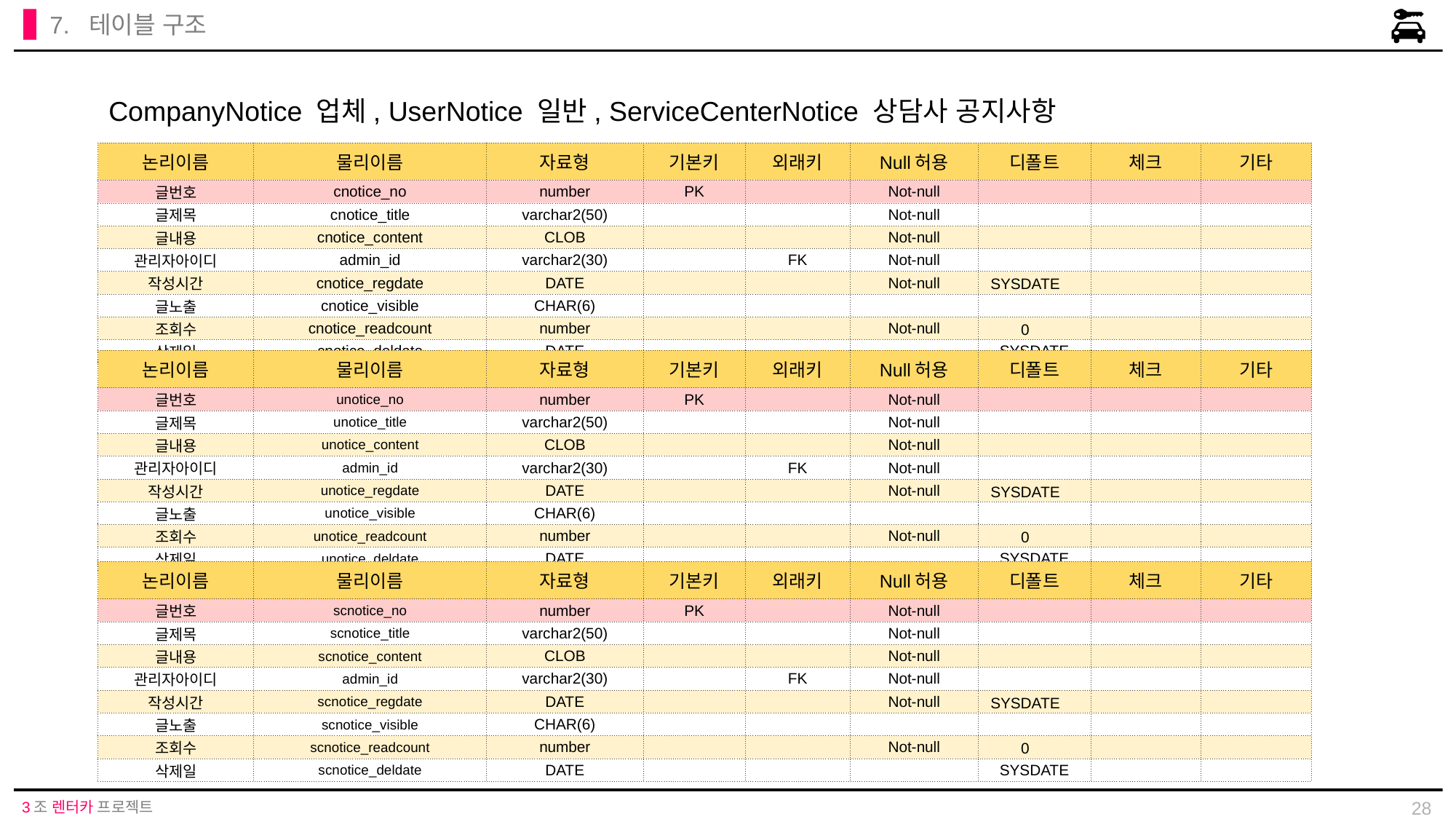

7.  테이블 구조
CompanyNotice 업체, UserNotice 일반, ServiceCenterNotice 상담사 공지사항
| 논리이름 | 물리이름 | 자료형 | 기본키 | 외래키 | Null허용 | 디폴트 | 체크 | 기타 |
| --- | --- | --- | --- | --- | --- | --- | --- | --- |
| 글번호 | cnotice\_no | number | PK |  | Not-null |  |  |  |
| 글제목 | cnotice\_title | varchar2(50) |  |  | Not-null |  |  |  |
| 글내용 | cnotice\_content | CLOB |  |  | Not-null |  |  |  |
| 관리자아이디 | admin\_id | varchar2(30) |  | FK | Not-null |  |  |  |
| 작성시간 | cnotice\_regdate | DATE |  |  | Not-null | SYSDATE |  |  |
| 글노출 | cnotice\_visible | CHAR(6) |  |  |  |  |  |  |
| 조회수 | cnotice\_readcount | number |  |  | Not-null | 0 |  |  |
| 삭제일 | cnotice\_deldate | DATE |  |  |  | SYSDATE |  |  |
| 논리이름 | 물리이름 | 자료형 | 기본키 | 외래키 | Null허용 | 디폴트 | 체크 | 기타 |
| --- | --- | --- | --- | --- | --- | --- | --- | --- |
| 글번호 | unotice\_no | number | PK |  | Not-null |  |  |  |
| 글제목 | unotice\_title | varchar2(50) |  |  | Not-null |  |  |  |
| 글내용 | unotice\_content | CLOB |  |  | Not-null |  |  |  |
| 관리자아이디 | admin\_id | varchar2(30) |  | FK | Not-null |  |  |  |
| 작성시간 | unotice\_regdate | DATE |  |  | Not-null | SYSDATE |  |  |
| 글노출 | unotice\_visible | CHAR(6) |  |  |  |  |  |  |
| 조회수 | unotice\_readcount | number |  |  | Not-null | 0 |  |  |
| 삭제일 | unotice\_deldate | DATE |  |  |  | SYSDATE |  |  |
| 논리이름 | 물리이름 | 자료형 | 기본키 | 외래키 | Null허용 | 디폴트 | 체크 | 기타 |
| --- | --- | --- | --- | --- | --- | --- | --- | --- |
| 글번호 | scnotice\_no | number | PK |  | Not-null |  |  |  |
| 글제목 | scnotice\_title | varchar2(50) |  |  | Not-null |  |  |  |
| 글내용 | scnotice\_content | CLOB |  |  | Not-null |  |  |  |
| 관리자아이디 | admin\_id | varchar2(30) |  | FK | Not-null |  |  |  |
| 작성시간 | scnotice\_regdate | DATE |  |  | Not-null | SYSDATE |  |  |
| 글노출 | scnotice\_visible | CHAR(6) |  |  |  |  |  |  |
| 조회수 | scnotice\_readcount | number |  |  | Not-null | 0 |  |  |
| 삭제일 | scnotice\_deldate | DATE |  |  |  | SYSDATE |  |  |
28